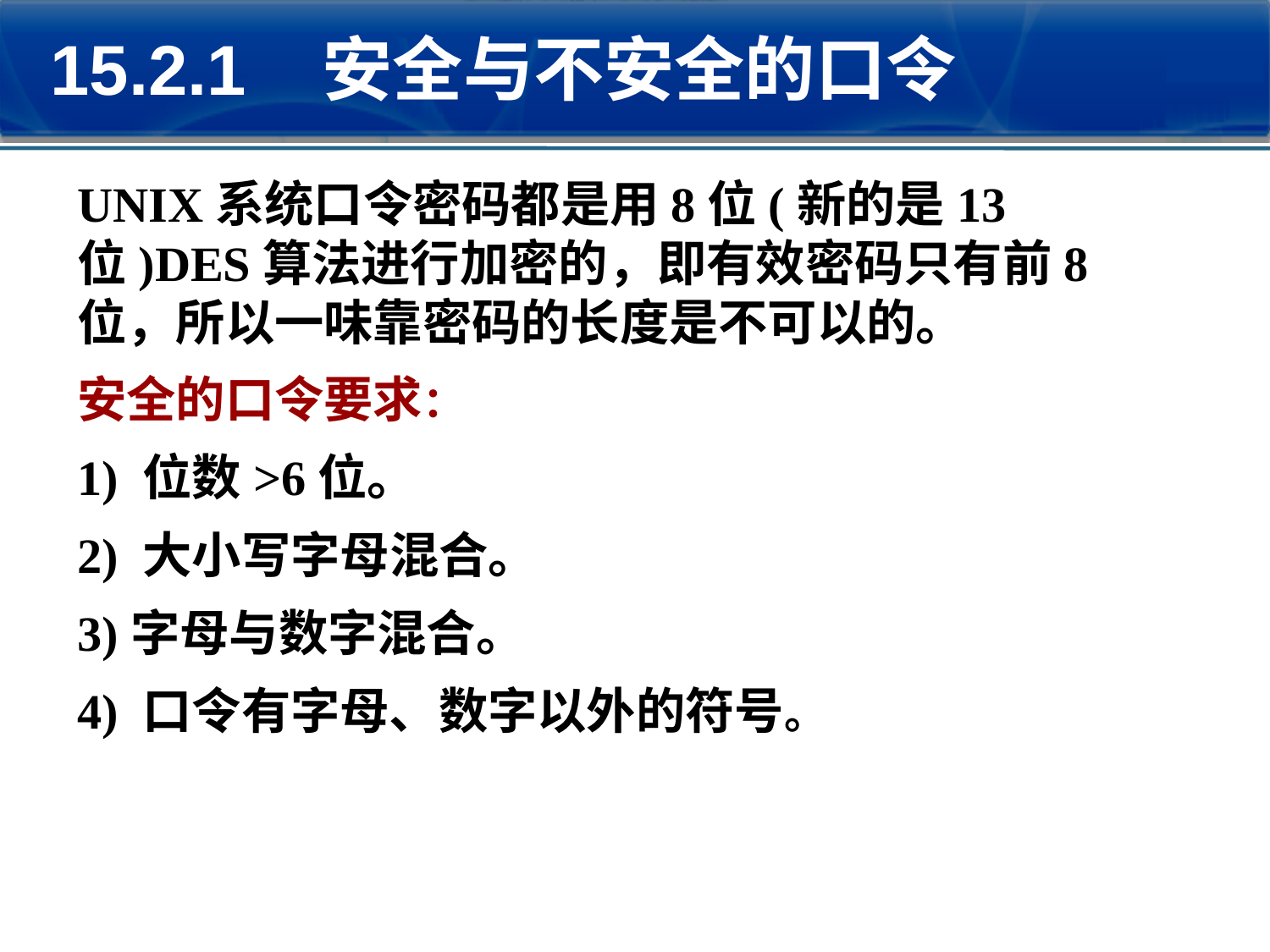

15.2.1   安全与不安全的口令
UNIX系统口令密码都是用8位(新的是13位)DES算法进行加密的，即有效密码只有前8位，所以一味靠密码的长度是不可以的。
安全的口令要求：
1) 位数>6位。
2) 大小写字母混合。
3)字母与数字混合。
4) 口令有字母、数字以外的符号。